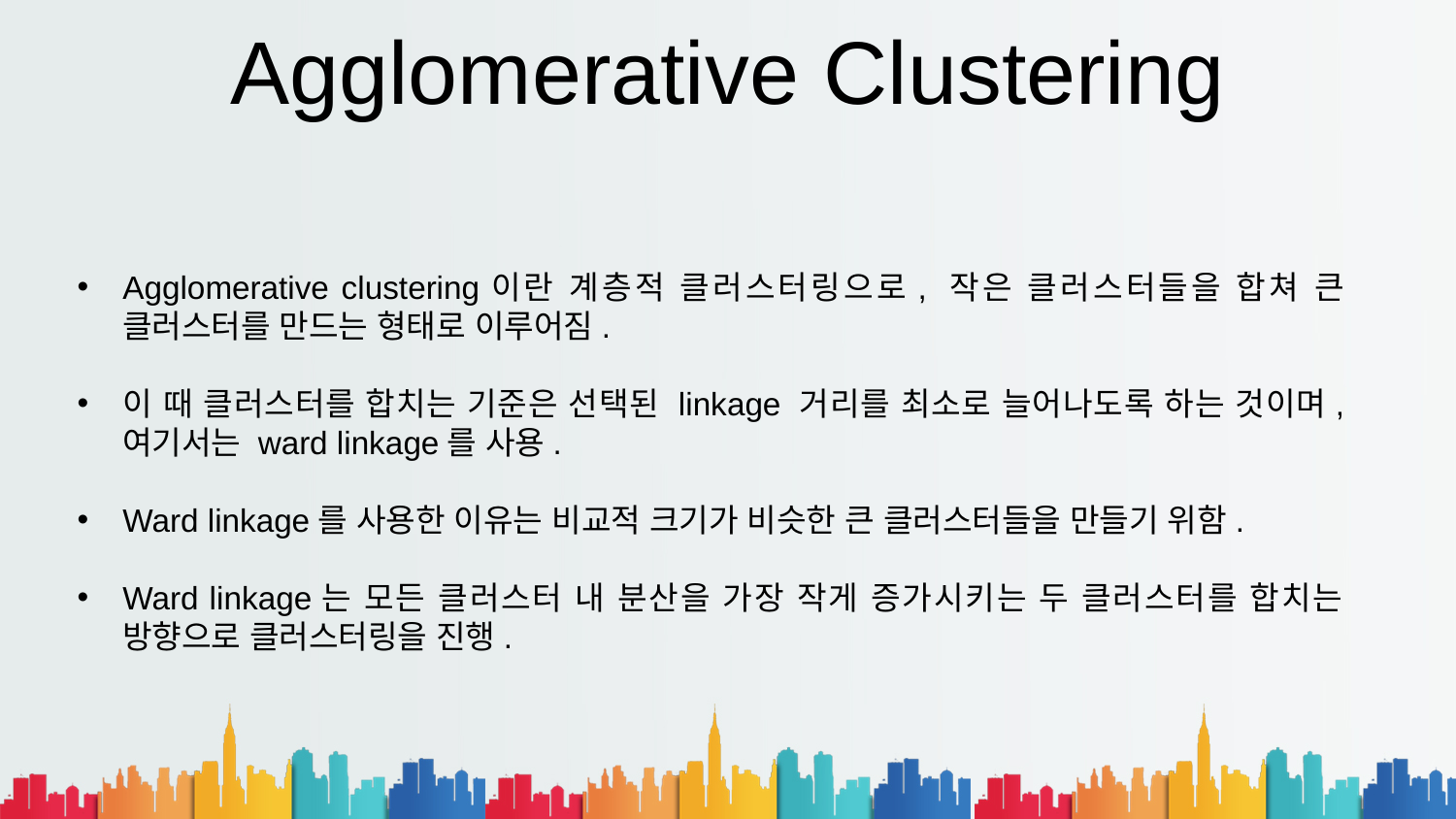

Agglomerative Clustering
Agglomerative clustering이란 계층적 클러스터링으로, 작은 클러스터들을 합쳐 큰 클러스터를 만드는 형태로 이루어짐.

이 때 클러스터를 합치는 기준은 선택된 linkage 거리를 최소로 늘어나도록 하는 것이며, 여기서는 ward linkage를 사용.

Ward linkage를 사용한 이유는 비교적 크기가 비슷한 큰 클러스터들을 만들기 위함.

Ward linkage는 모든 클러스터 내 분산을 가장 작게 증가시키는 두 클러스터를 합치는 방향으로 클러스터링을 진행.